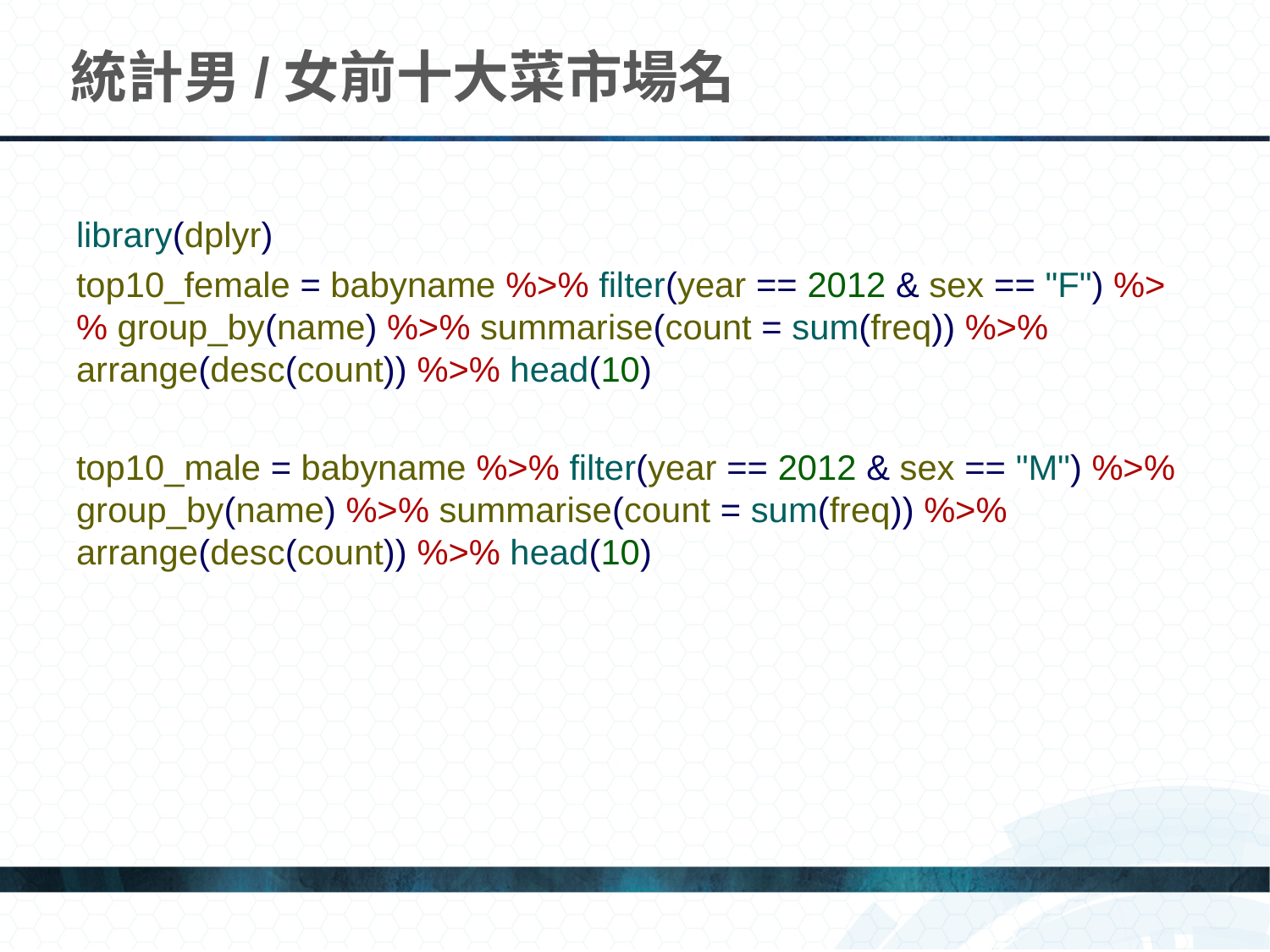

# 統計男/女前十大菜市場名
library(dplyr)
top10_female = babyname %>% filter(year == 2012 & sex == "F") %>% group_by(name) %>% summarise(count = sum(freq)) %>% arrange(desc(count)) %>% head(10)

top10_male = babyname %>% filter(year == 2012 & sex == "M") %>% group_by(name) %>% summarise(count = sum(freq)) %>% arrange(desc(count)) %>% head(10)